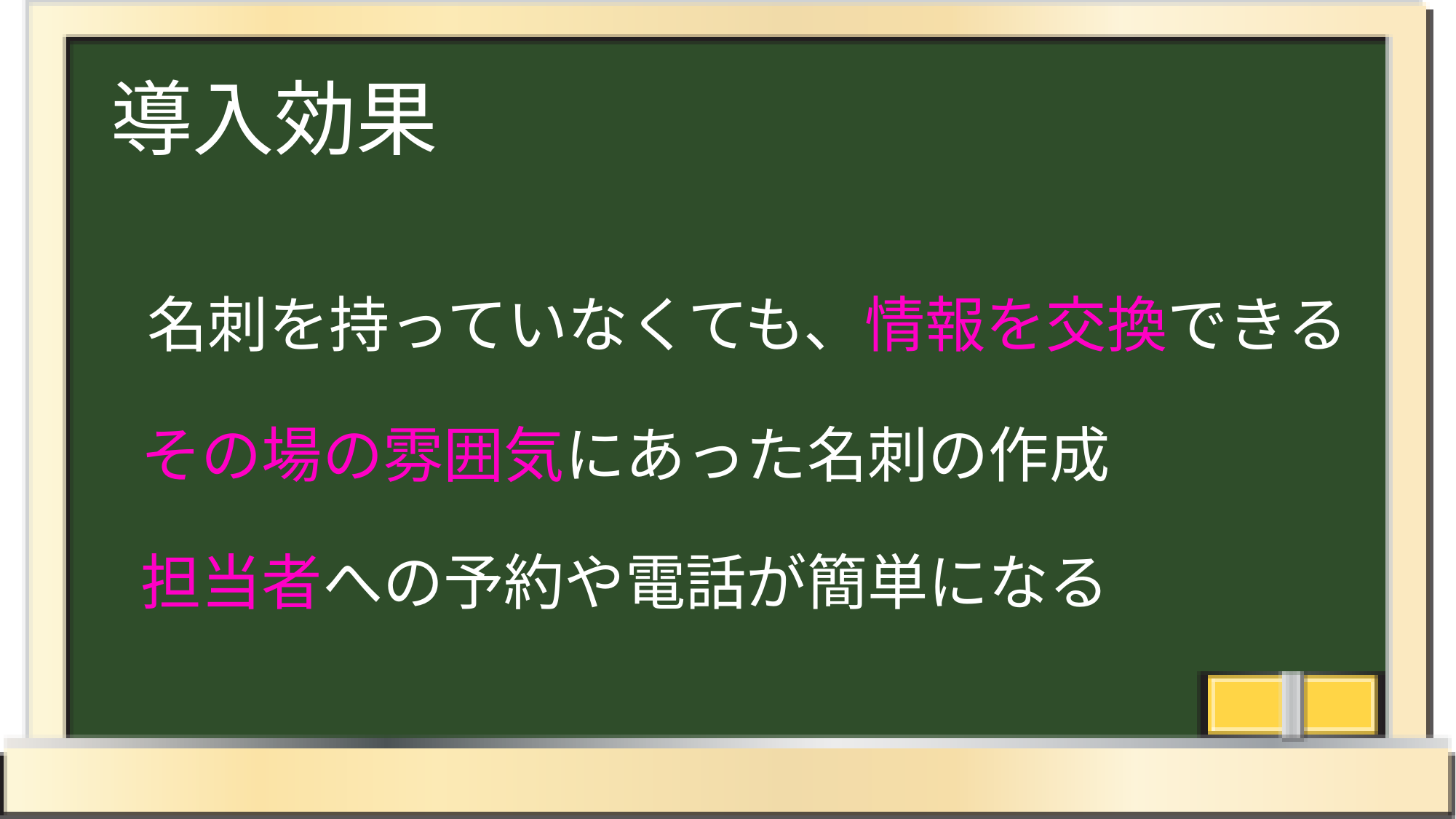

# 導入効果
名刺を持っていなくても、情報を交換できる
その場の雰囲気にあった名刺の作成
担当者への予約や電話が簡単になる